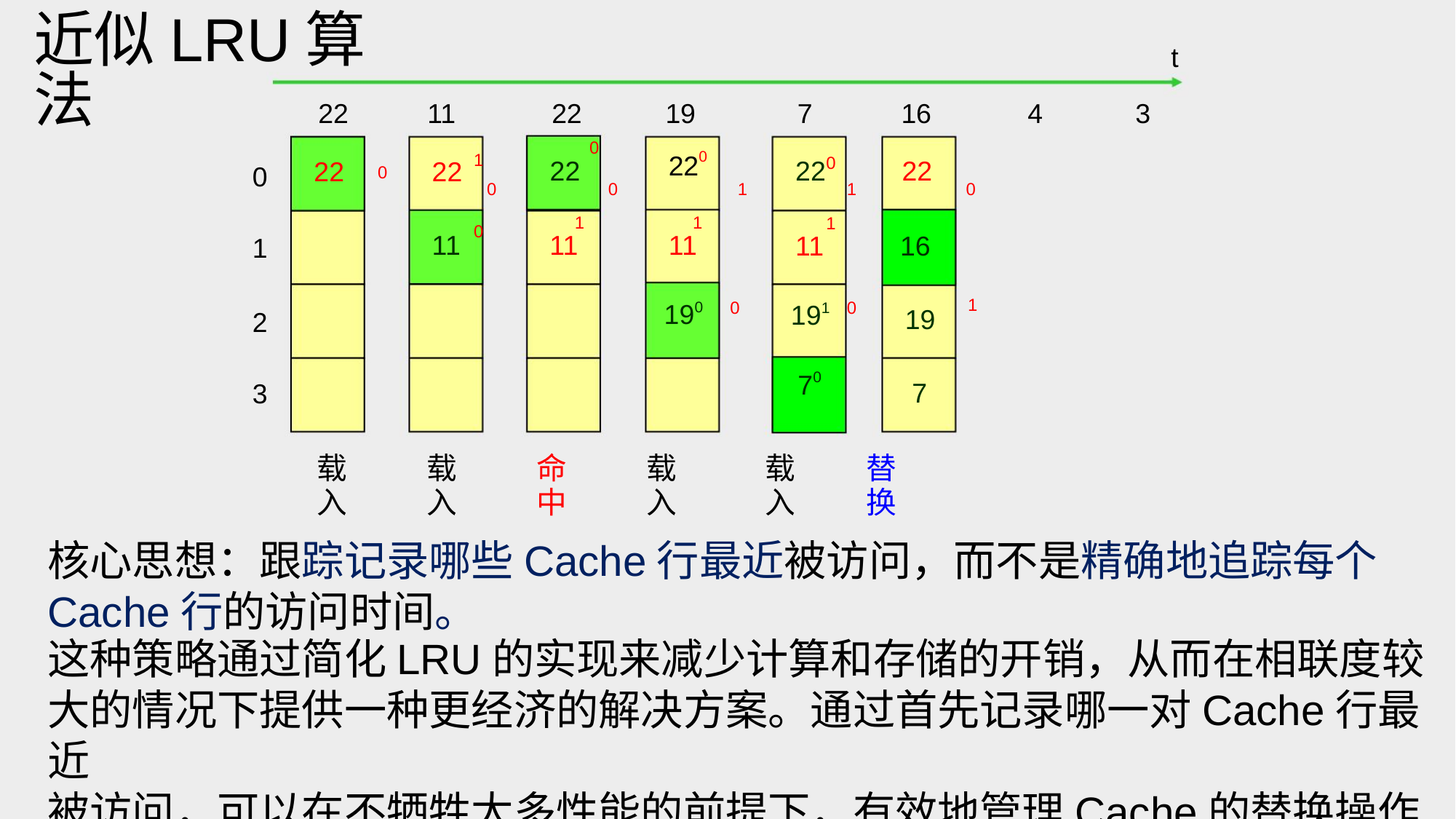

近似LRU算法
t
22 11
22
22
19
7
16
4
3
0
1
0
220
0
22 22
22
22
11
0
0
1
2
3
0
0
1
1
0
1
1
11
1
1
11
11 16
0
0
190
191
70
19
7
载 载 命 载 载 替
入 入 中 入 入 换
核心思想：跟踪记录哪些Cache行最近被访问，而不是精确地追踪每个
Cache行的访问时间。
这种策略通过简化LRU的实现来减少计算和存储的开销，从而在相联度较
大的情况下提供一种更经济的解决方案。通过首先记录哪一对Cache行最近
被访问，可以在不牺牲太多性能的前提下，有效地管理Cache的替换操作